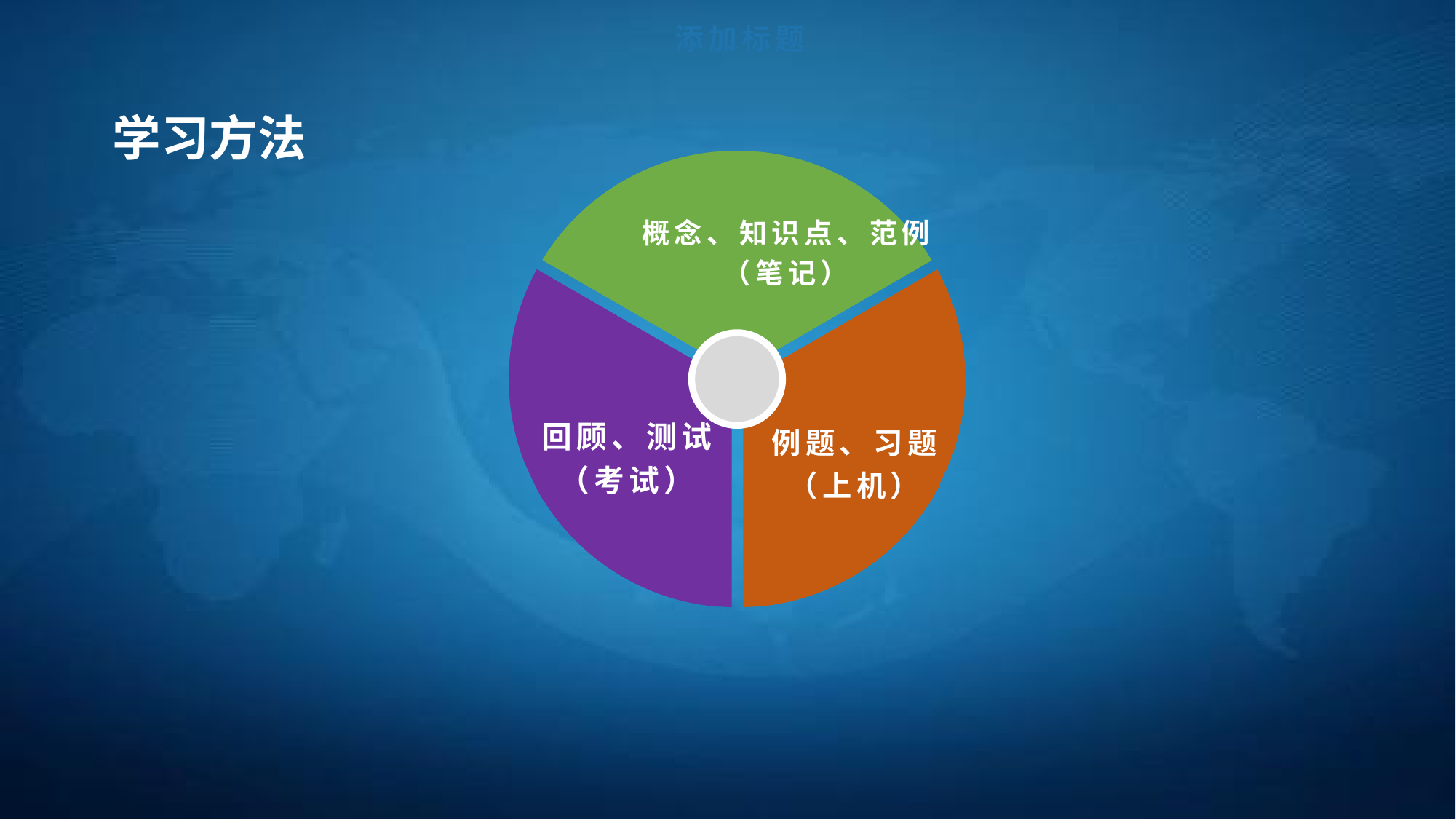

添加标题
学习方法

概念、知识点、范例
（笔记）

回顾、测试
（考试）
例题、习题
（上机）